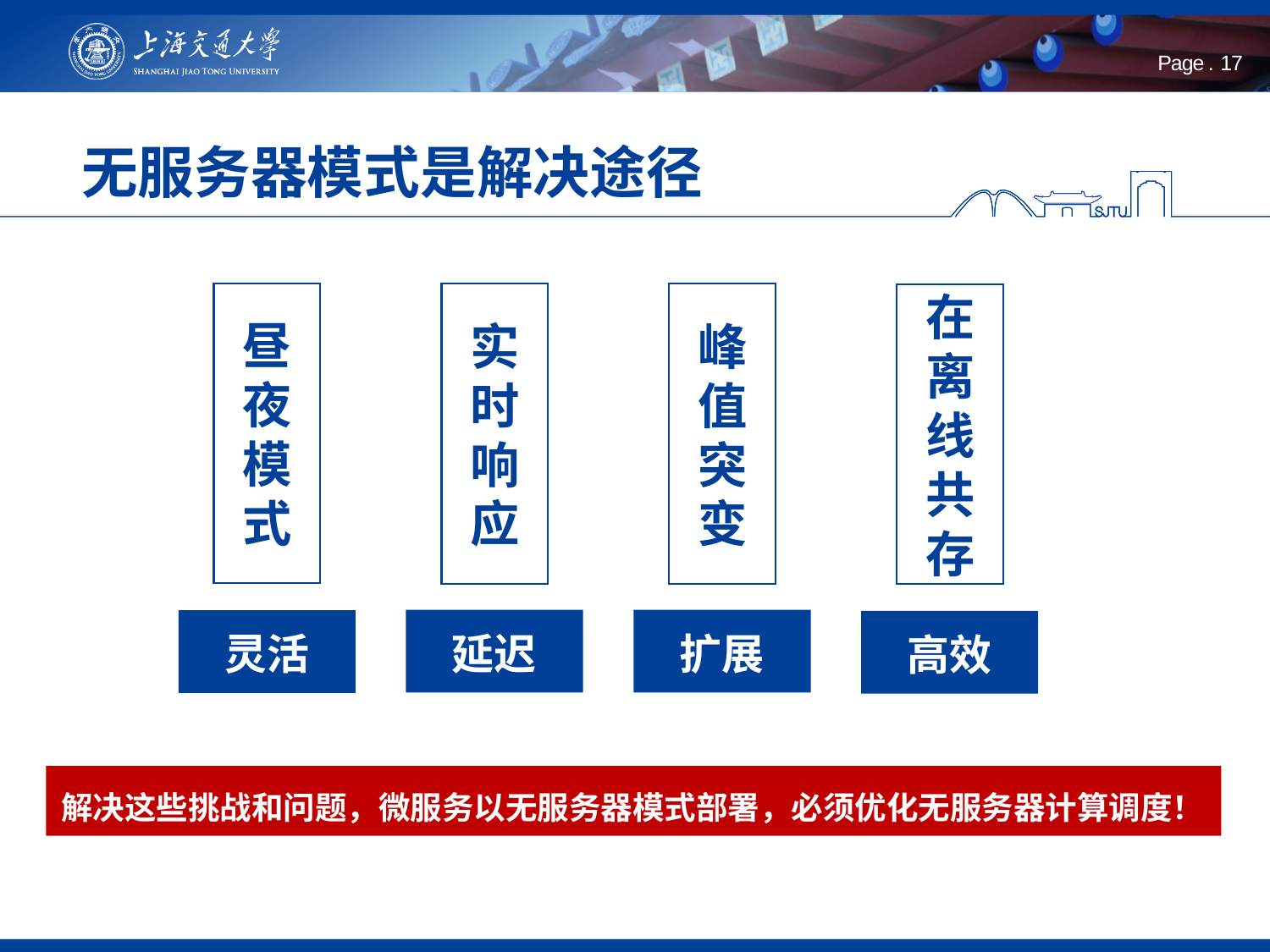

# 无服务器模式是解决途径
昼夜模式
实时响应
峰值突变
在离线共存

延迟

扩展

灵活

高效
解决这些挑战和问题，微服务以无服务器模式部署，必须优化无服务器计算调度！